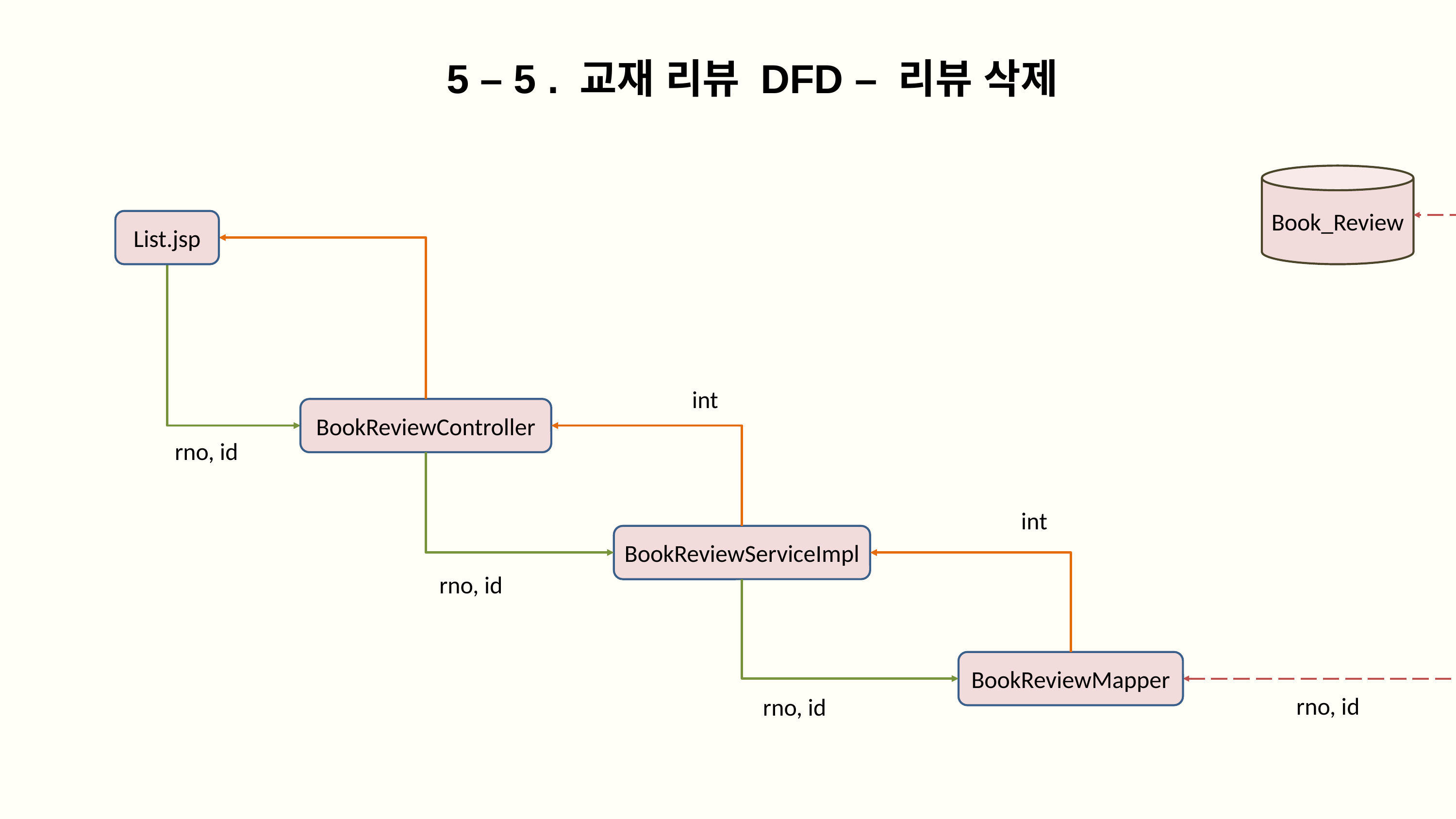

5 – 5 . 교재 리뷰 DFD – 리뷰 삭제
Book_Review
List.jsp
int
BookReviewController
rno, id
int
BookReviewServiceImpl
rno, id
BookReviewMapper
rno, id
rno, id